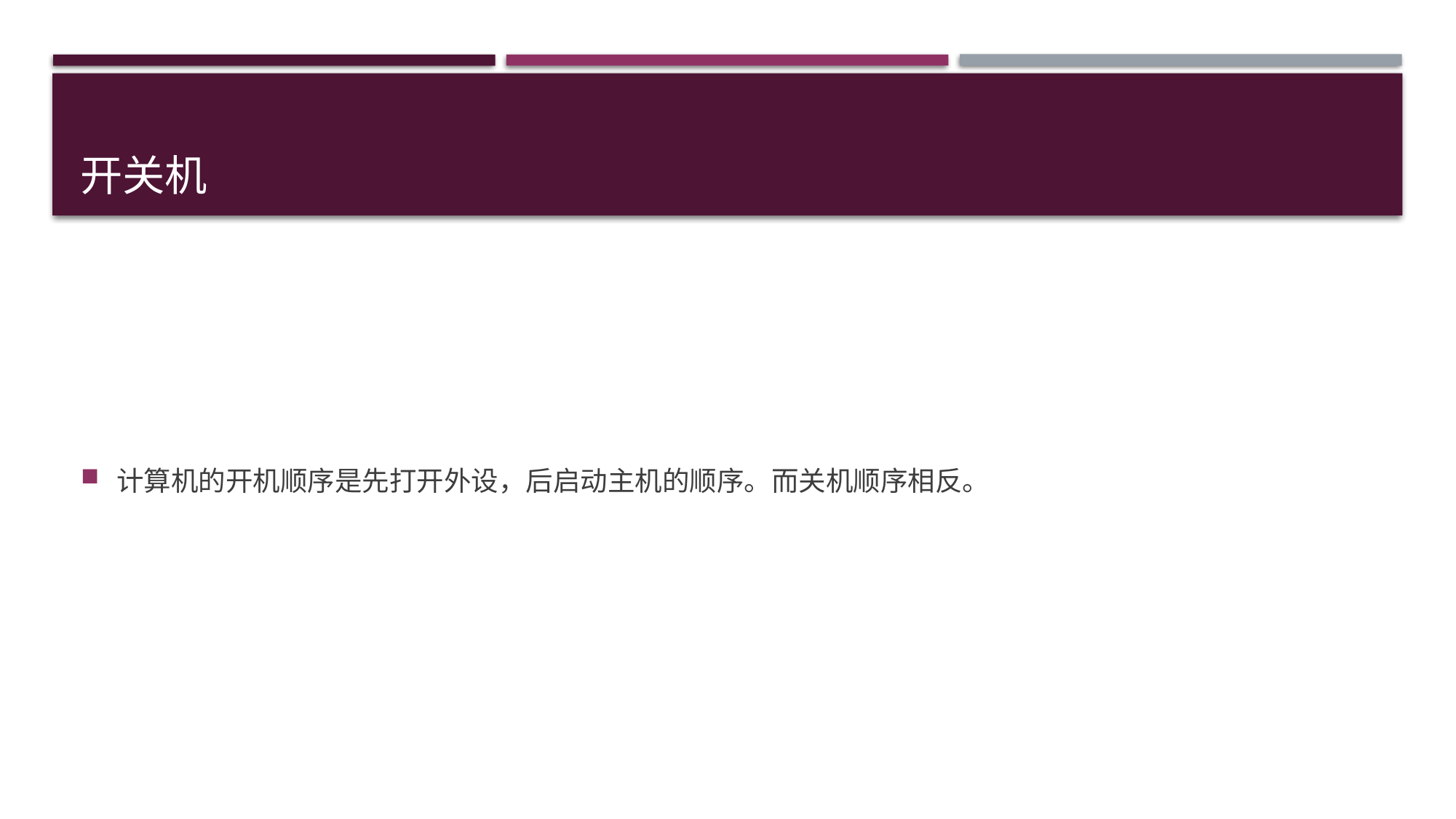

# 开关机
计算机的开机顺序是先打开外设，后启动主机的顺序。而关机顺序相反。